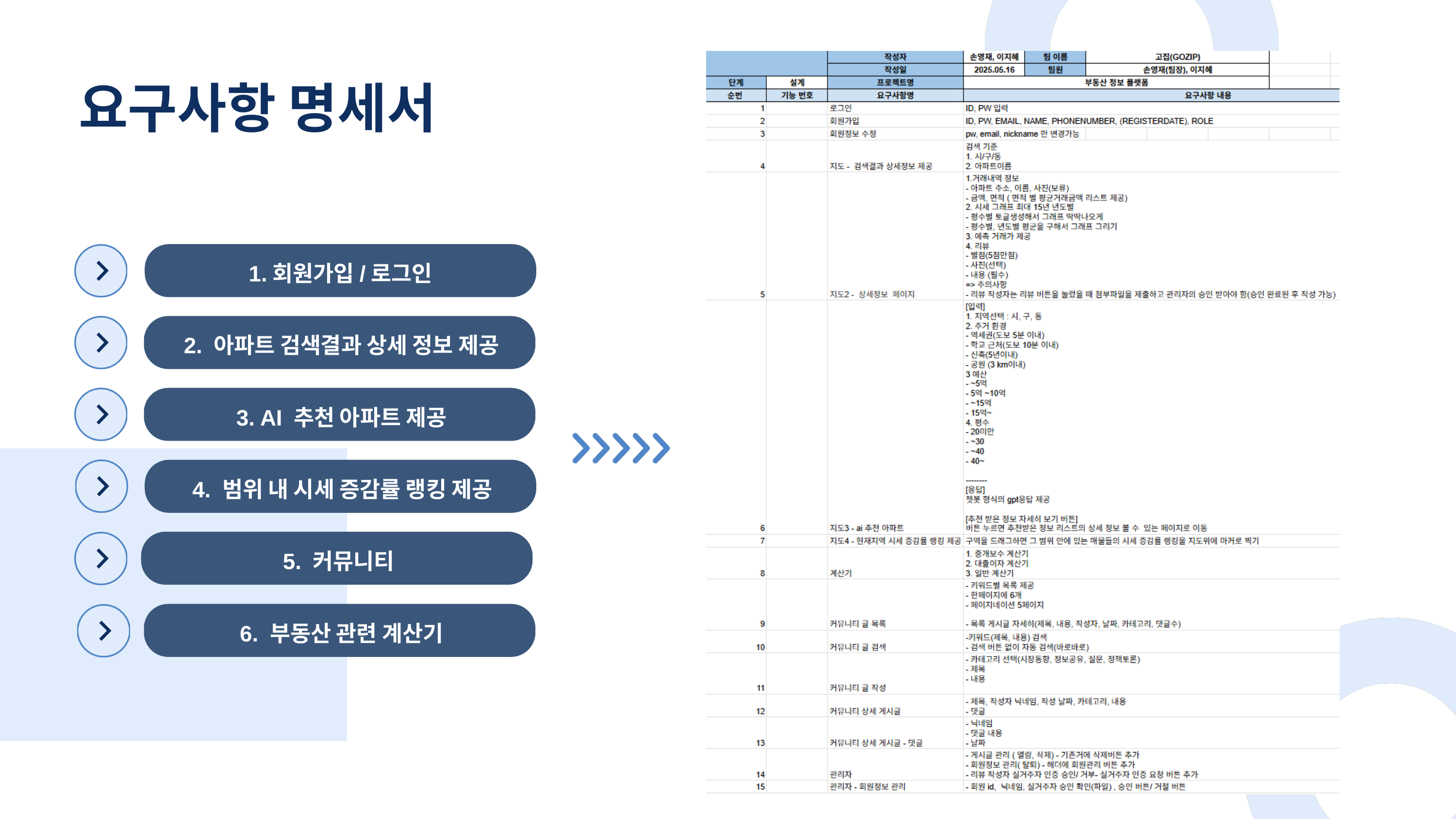

요구사항 명세서

1.회원가입/로그인

2. 아파트 검색결과 상세 정보 제공

3. AI 추천 아파트 제공

4. 범위 내 시세 증감률 랭킹 제공

5. 커뮤니티

6. 부동산 관련 계산기